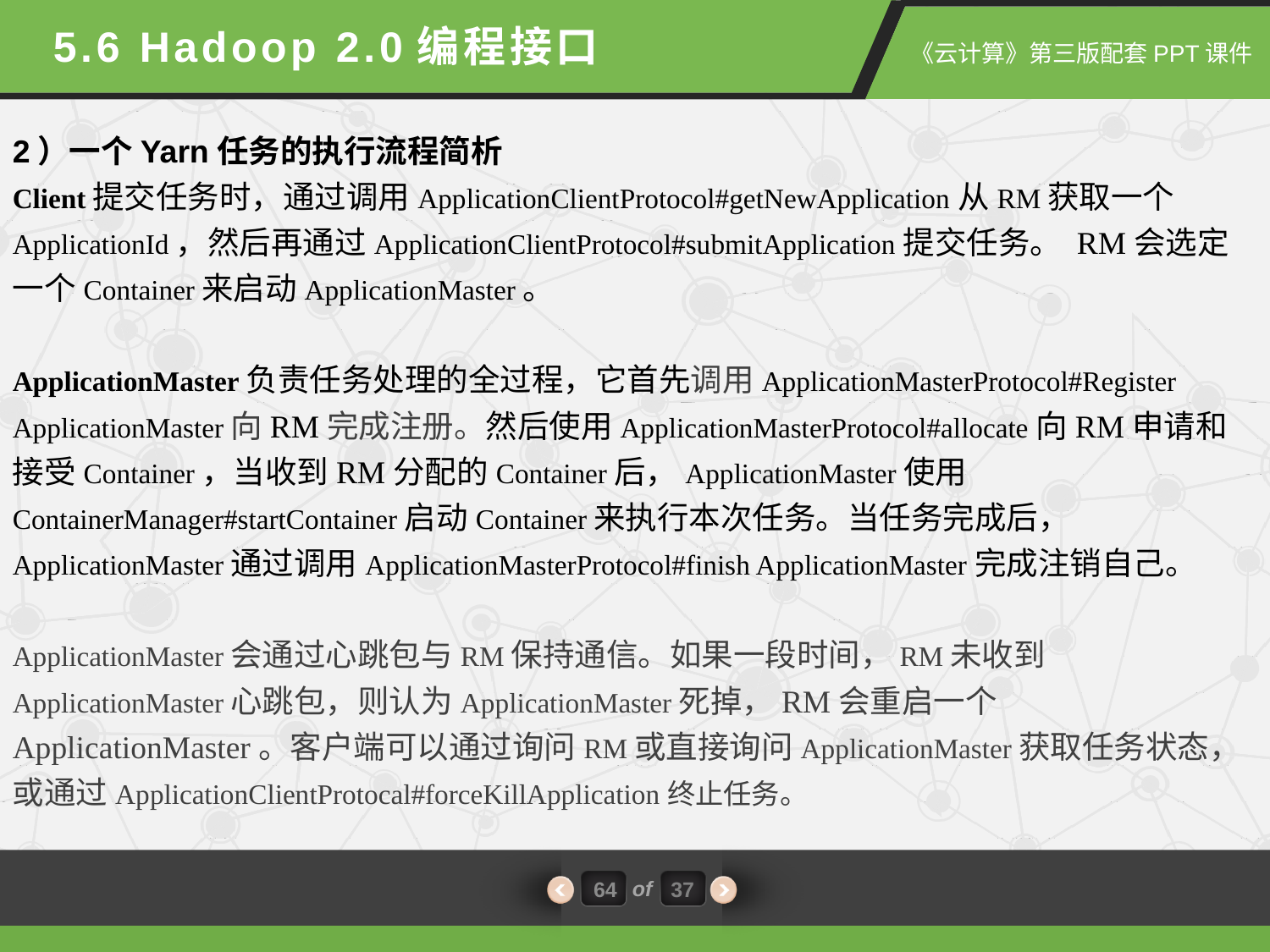

5.6 Hadoop 2.0编程接口
2）一个Yarn任务的执行流程简析
Client提交任务时，通过调用ApplicationClientProtocol#getNewApplication从RM获取一个ApplicationId，然后再通过ApplicationClientProtocol#submitApplication提交任务。 RM会选定一个Container来启动ApplicationMaster。

ApplicationMaster负责任务处理的全过程，它首先调用ApplicationMasterProtocol#Register ApplicationMaster向RM完成注册。然后使用ApplicationMasterProtocol#allocate向RM申请和接受Container，当收到RM分配的Container后，ApplicationMaster使用ContainerManager#startContainer启动Container来执行本次任务。当任务完成后， ApplicationMaster通过调用ApplicationMasterProtocol#finish ApplicationMaster完成注销自己。

ApplicationMaster会通过心跳包与RM保持通信。如果一段时间，RM未收到ApplicationMaster心跳包，则认为ApplicationMaster死掉，RM会重启一个ApplicationMaster。客户端可以通过询问RM或直接询问ApplicationMaster获取任务状态，或通过ApplicationClientProtocal#forceKillApplication终止任务。
64